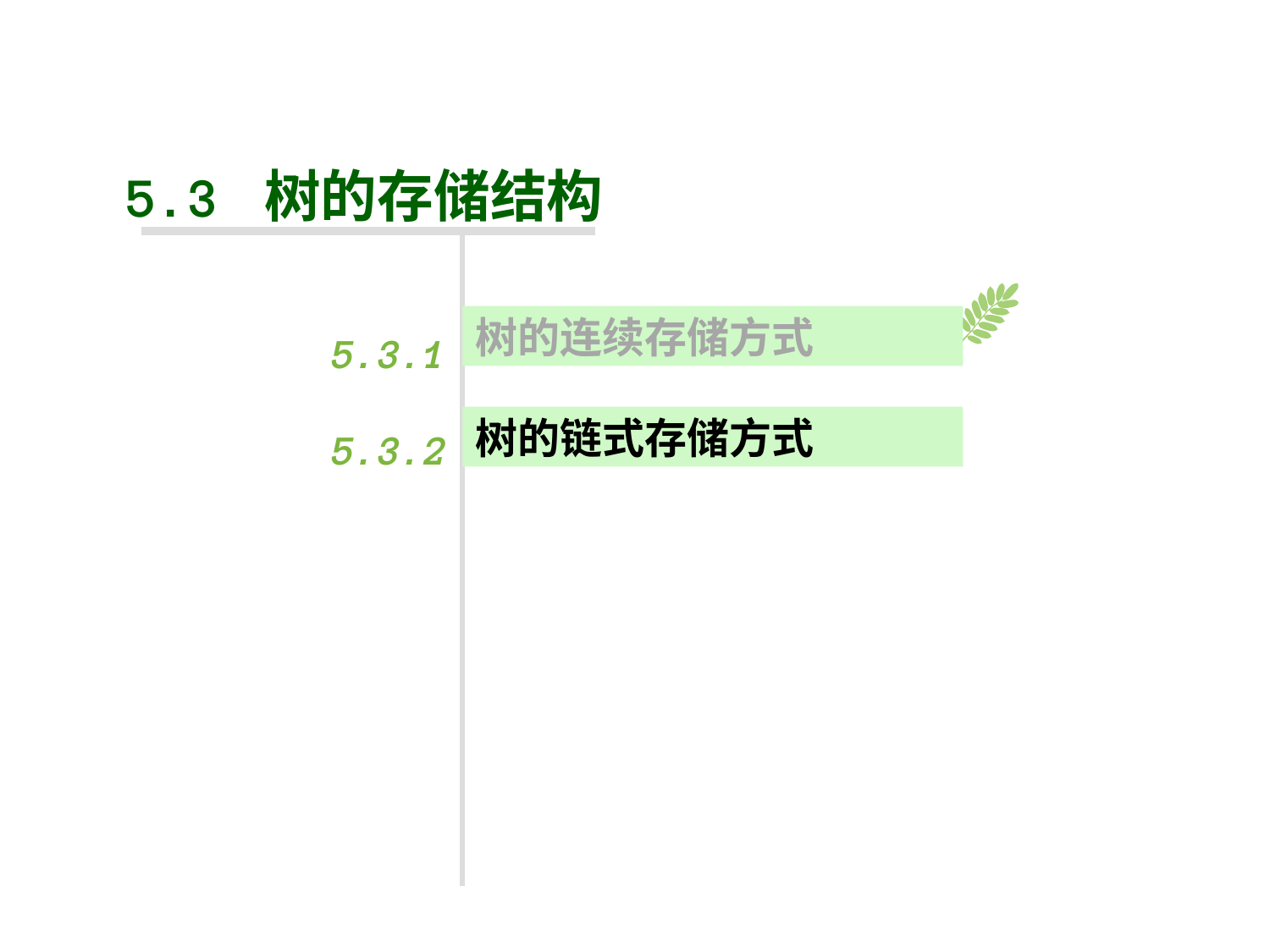

#
5.3 树的存储结构

树的连续存储方式
5.3.1
5.3.2
树的链式存储方式